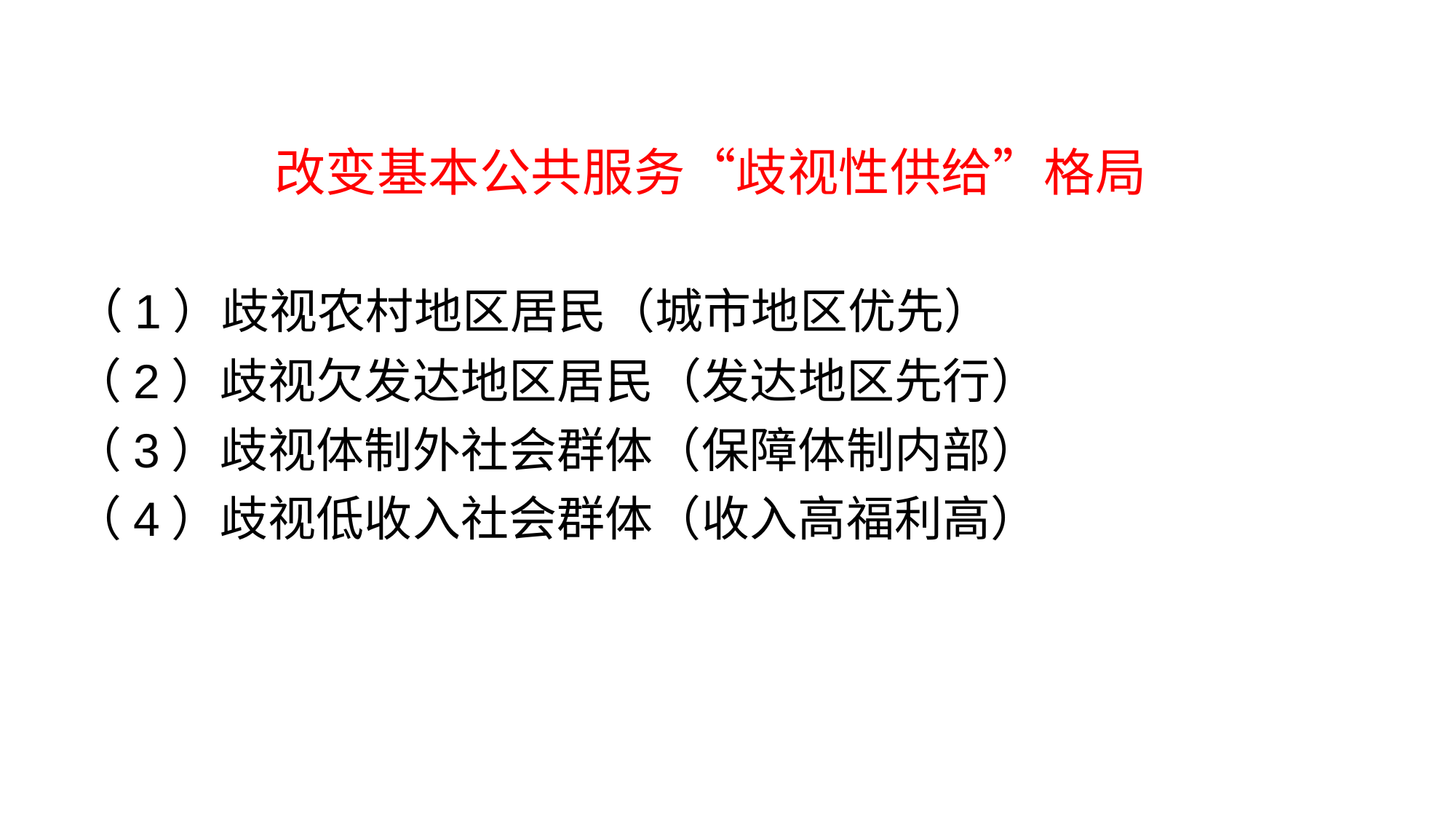

改变基本公共服务“歧视性供给”格局

 （1）歧视农村地区居民（城市地区优先）
 （2）歧视欠发达地区居民（发达地区先行）
 （3）歧视体制外社会群体（保障体制内部）
 （4）歧视低收入社会群体（收入高福利高）